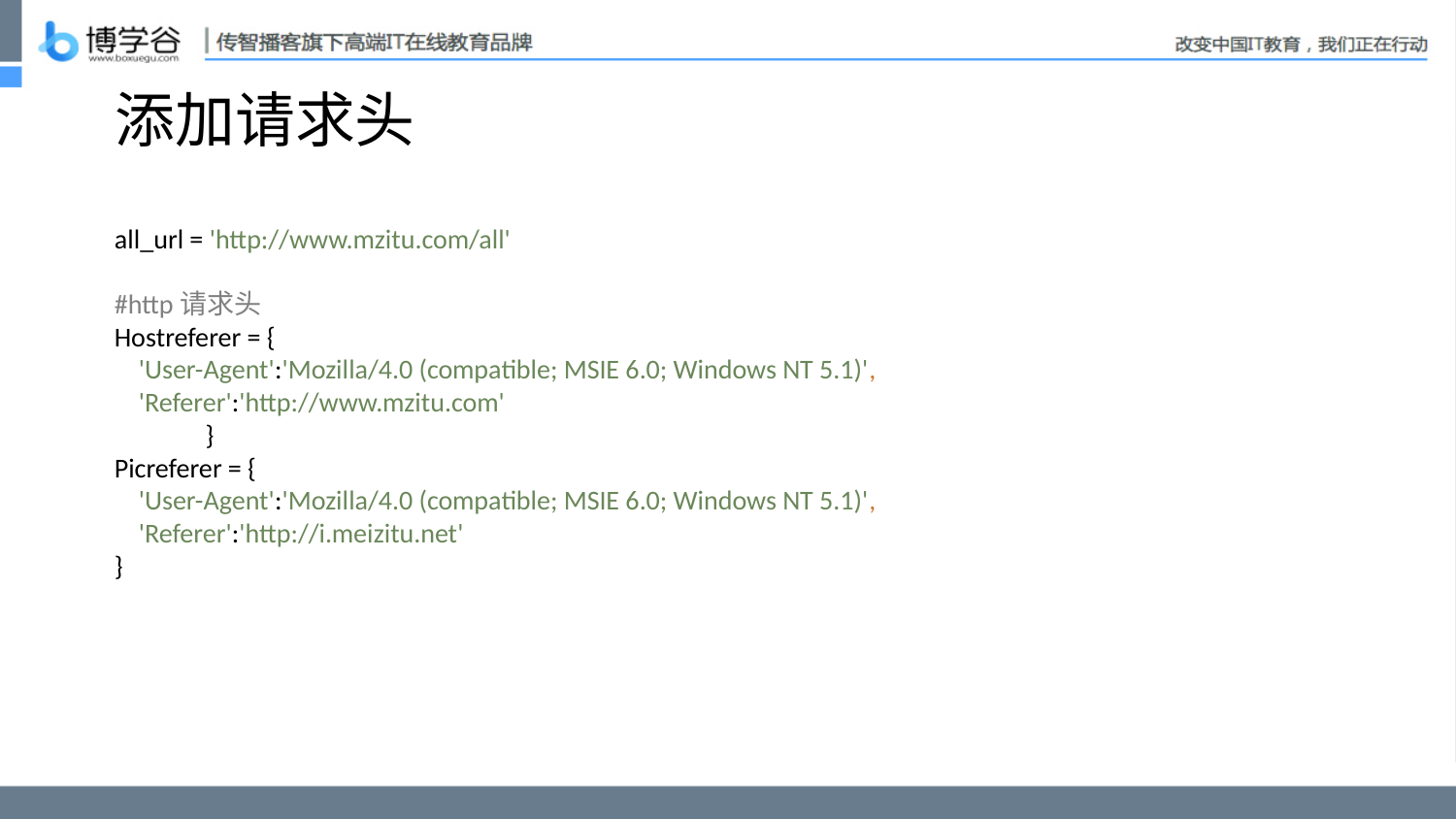

# 添加请求头
all_url = 'http://www.mzitu.com/all'
#http请求头
Hostreferer = {
    'User-Agent':'Mozilla/4.0 (compatible; MSIE 6.0; Windows NT 5.1)',
    'Referer':'http://www.mzitu.com'
               }
Picreferer = {
    'User-Agent':'Mozilla/4.0 (compatible; MSIE 6.0; Windows NT 5.1)',
    'Referer':'http://i.meizitu.net'
}